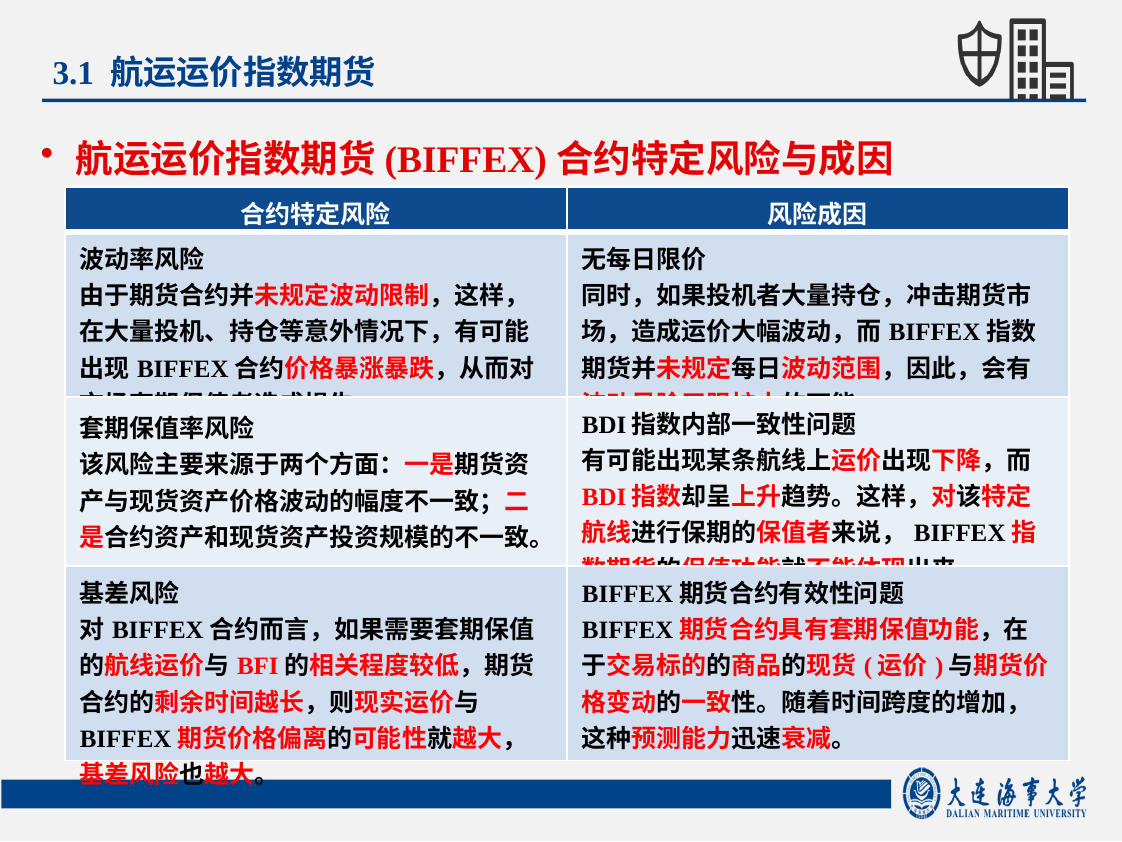

3.1 航运运价指数期货
航运运价指数期货(BIFFEX)合约特定风险与成因
| 合约特定风险 | 风险成因 |
| --- | --- |
| 波动率风险 由于期货合约并未规定波动限制，这样，在大量投机、持仓等意外情况下，有可能出现BIFFEX合约价格暴涨暴跌，从而对市场套期保值者造成损失。 | 无每日限价 同时，如果投机者大量持仓，冲击期货市场，造成运价大幅波动，而BIFFEX指数期货并未规定每日波动范围，因此，会有波动风险无限扩大的可能。 |
| 套期保值率风险 该风险主要来源于两个方面：一是期货资产与现货资产价格波动的幅度不一致；二是合约资产和现货资产投资规模的不一致。 | BDI指数内部一致性问题 有可能出现某条航线上运价出现下降，而BDI指数却呈上升趋势。这样，对该特定航线进行保期的保值者来说，BIFFEX指数期货的保值功能就不能体现出来。 |
| 基差风险 对BIFFEX合约而言，如果需要套期保值的航线运价与BFI的相关程度较低，期货合约的剩余时间越长，则现实运价与BIFFEX期货价格偏离的可能性就越大，基差风险也越大。 | BIFFEX期货合约有效性问题 BIFFEX期货合约具有套期保值功能，在于交易标的的商品的现货(运价)与期货价格变动的一致性。随着时间跨度的增加，这种预测能力迅速衰减。 |